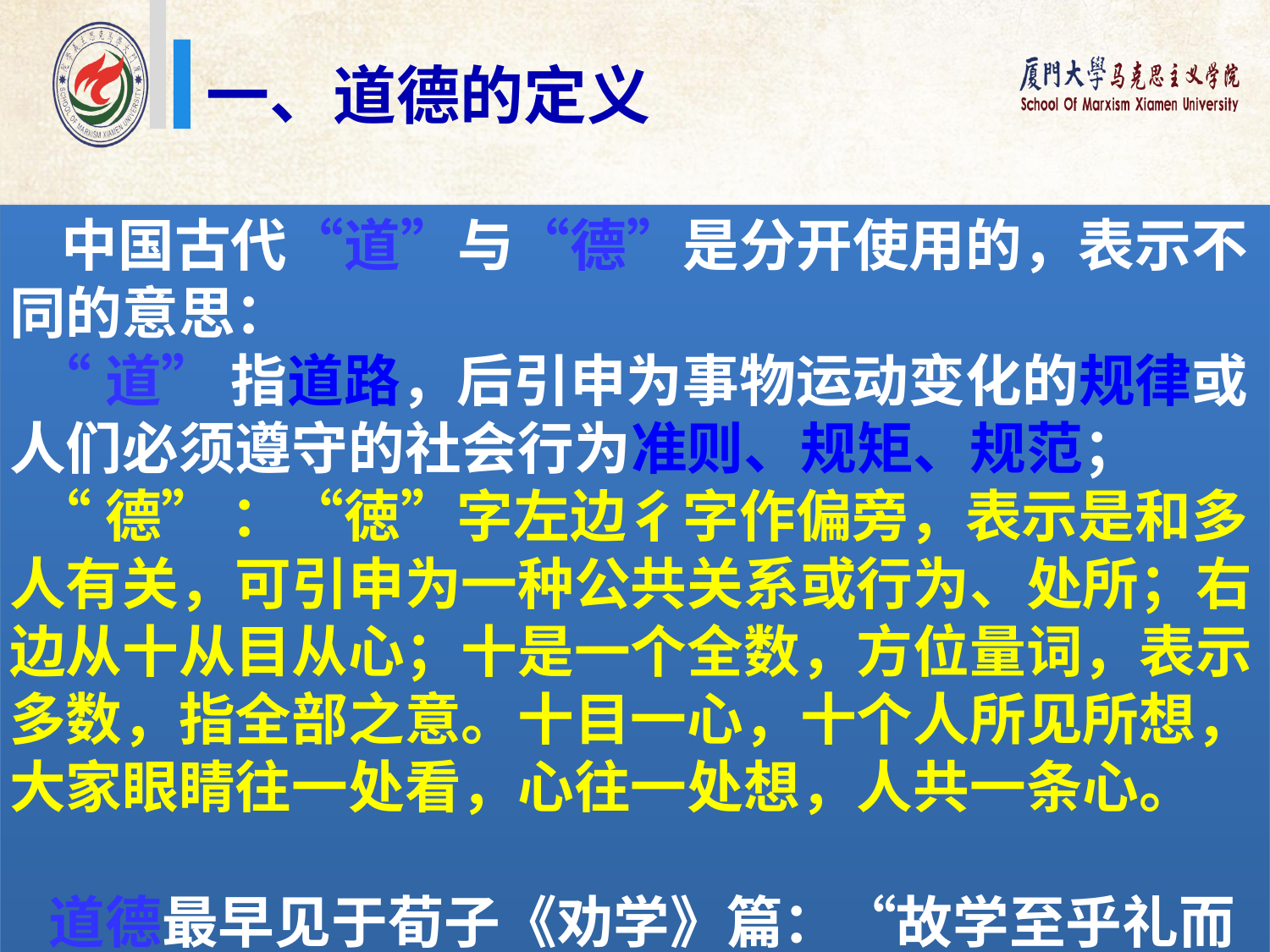

一、道德的定义
   中国古代“道”与“德”是分开使用的，表示不同的意思：
  “道” 指道路，后引申为事物运动变化的规律或人们必须遵守的社会行为准则、规矩、规范；
  “德” ：“徳”字左边彳字作偏旁，表示是和多人有关，可引申为一种公共关系或行为、处所；右边从十从目从心；十是一个全数，方位量词，表示多数，指全部之意。十目一心，十个人所见所想，大家眼睛往一处看，心往一处想，人共一条心。

  道德最早见于荀子《劝学》篇：“故学至乎礼而止矣，夫是之谓道德之极。”